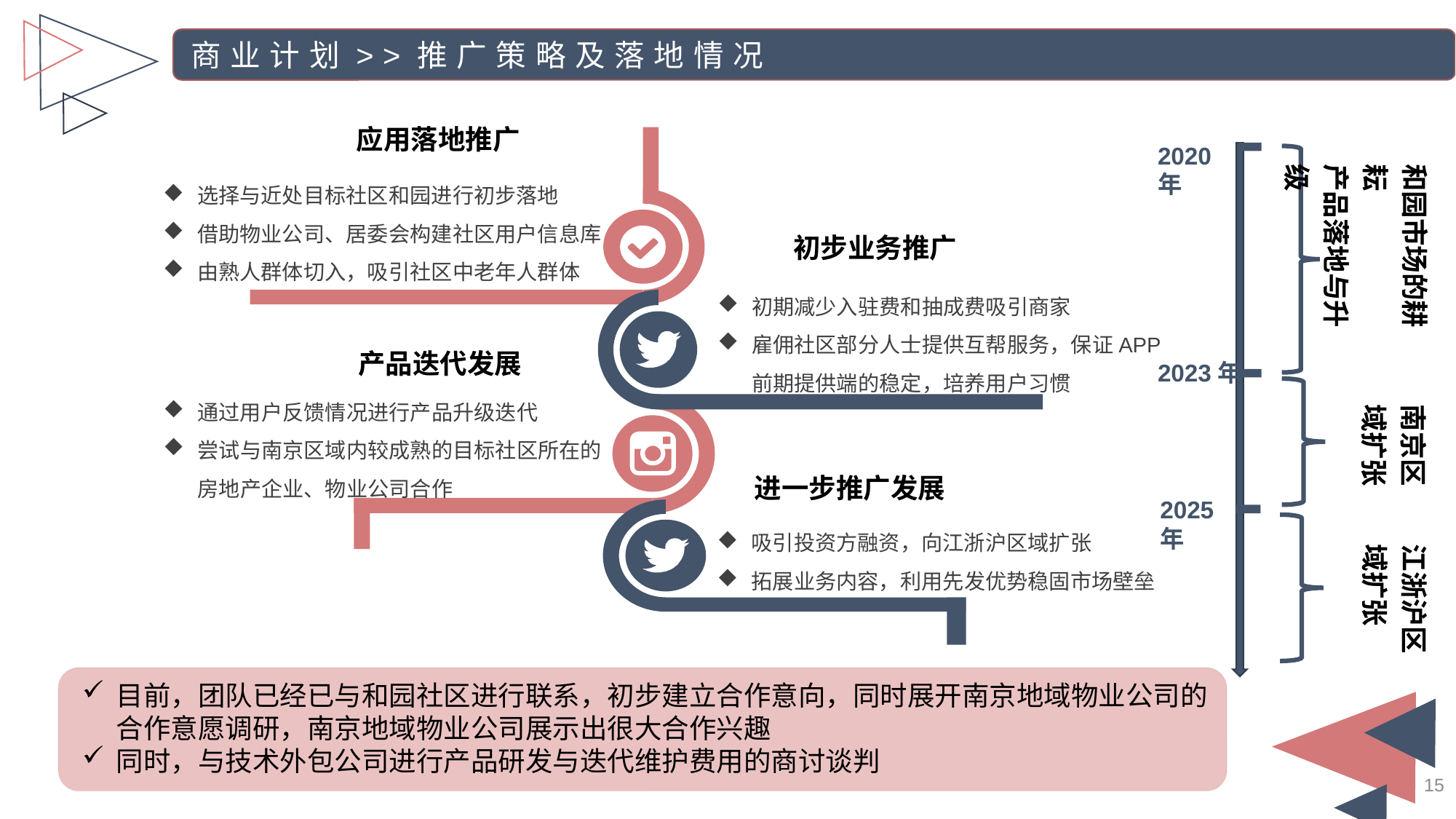

商业计划>>推广策略及落地情况
应用落地推广

2020年

和园市场的耕耘
产品落地与升级
选择与近处目标社区和园进行初步落地
借助物业公司、居委会构建社区用户信息库
由熟人群体切入，吸引社区中老年人群体
初步业务推广
初期减少入驻费和抽成费吸引商家
雇佣社区部分人士提供互帮服务，保证APP前期提供端的稳定，培养用户习惯

产品迭代发展
2023年

通过用户反馈情况进行产品升级迭代
尝试与南京区域内较成熟的目标社区所在的房地产企业、物业公司合作

南京区域扩张
进一步推广发展
2025年

吸引投资方融资，向江浙沪区域扩张
拓展业务内容，利用先发优势稳固市场壁垒

江浙沪区域扩张

目前，团队已经已与和园社区进行联系，初步建立合作意向，同时展开南京地域物业公司的合作意愿调研，南京地域物业公司展示出很大合作兴趣
同时，与技术外包公司进行产品研发与迭代维护费用的商讨谈判
15